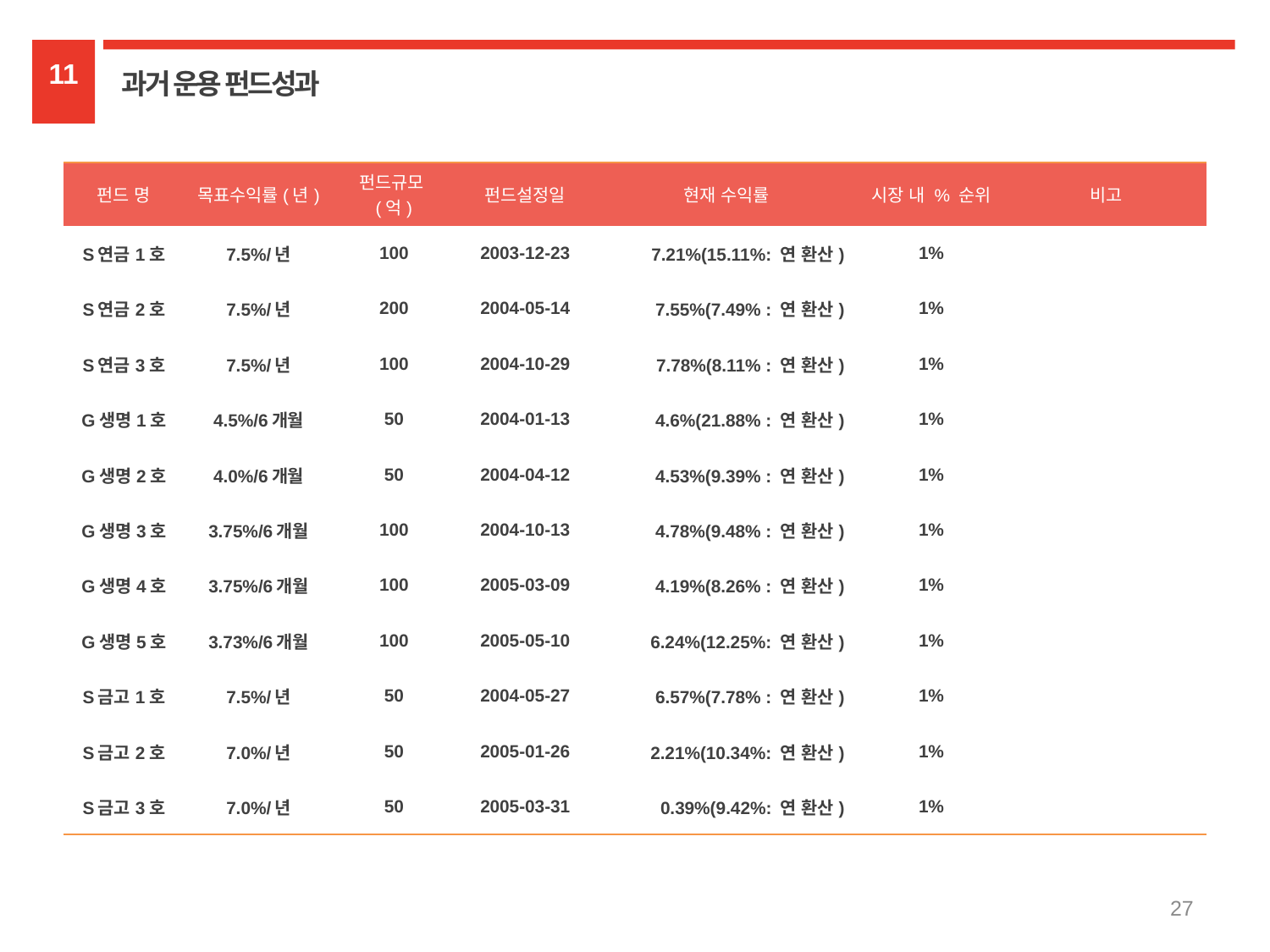

11
과거 운용 펀드성과

| 펀드 명 | 목표수익률(년) | 펀드규모(억) | 펀드설정일 | 현재 수익률 | 시장 내 % 순위 | 비고 |
| --- | --- | --- | --- | --- | --- | --- |
| S연금1호 | 7.5%/년 | 100 | 2003-12-23 | 7.21%(15.11%: 연 환산) | 1% |  |
| S연금2호 | 7.5%/년 | 200 | 2004-05-14 | 7.55%(7.49% : 연 환산) | 1% |  |
| S연금3호 | 7.5%/년 | 100 | 2004-10-29 | 7.78%(8.11% : 연 환산) | 1% |  |
| G생명1호 | 4.5%/6개월 | 50 | 2004-01-13 | 4.6%(21.88% : 연 환산) | 1% |  |
| G생명2호 | 4.0%/6개월 | 50 | 2004-04-12 | 4.53%(9.39% : 연 환산) | 1% |  |
| G생명3호 | 3.75%/6개월 | 100 | 2004-10-13 | 4.78%(9.48% : 연 환산) | 1% |  |
| G생명4호 | 3.75%/6개월 | 100 | 2005-03-09 | 4.19%(8.26% : 연 환산) | 1% |  |
| G생명5호 | 3.73%/6개월 | 100 | 2005-05-10 | 6.24%(12.25%: 연 환산) | 1% |  |
| S금고1호 | 7.5%/년 | 50 | 2004-05-27 | 6.57%(7.78% : 연 환산) | 1% |  |
| S금고2호 | 7.0%/년 | 50 | 2005-01-26 | 2.21%(10.34%: 연 환산) | 1% |  |
| S금고3호 | 7.0%/년 | 50 | 2005-03-31 | 0.39%(9.42%: 연 환산) | 1% |  |
27